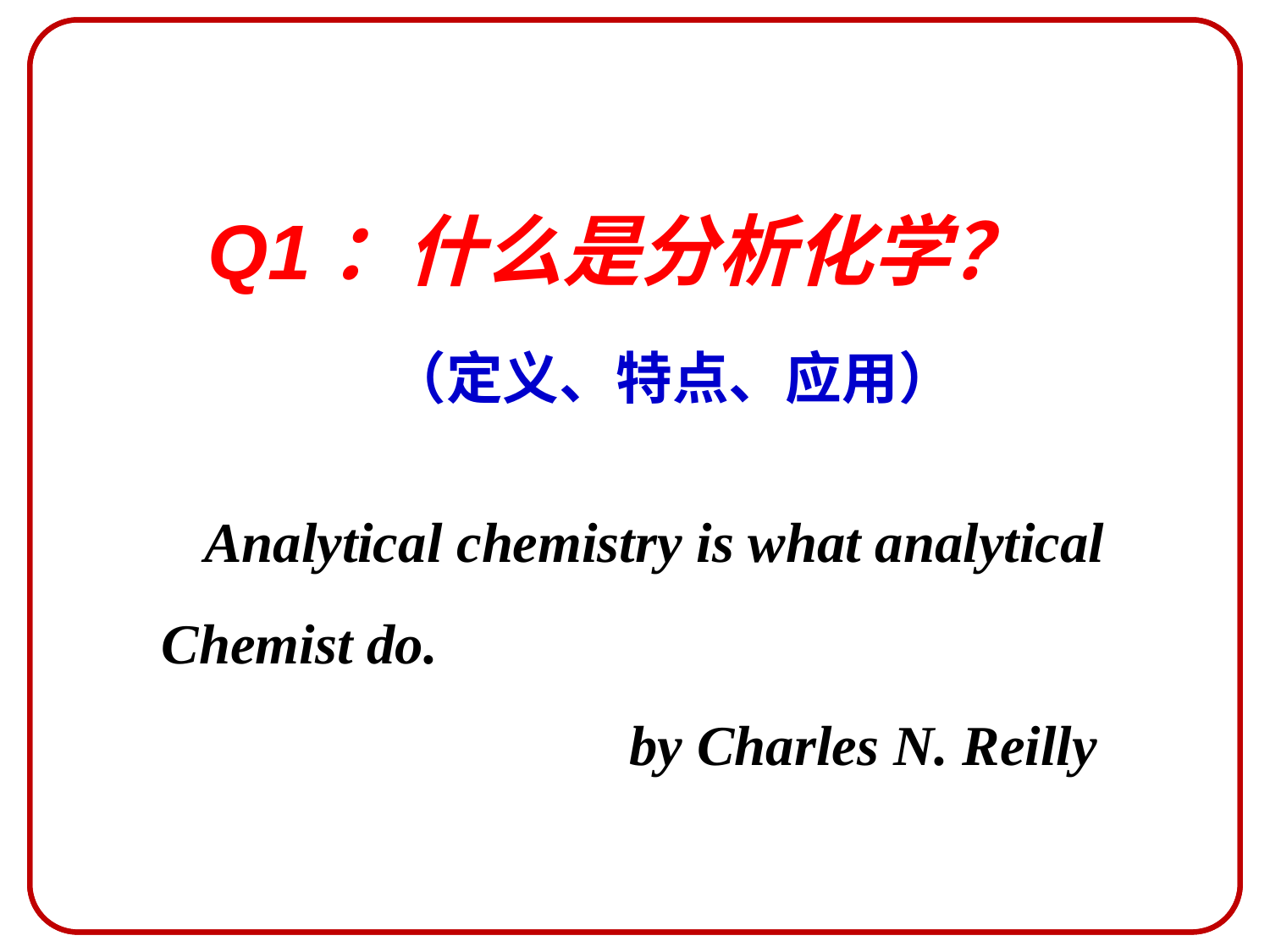

Q1：什么是分析化学？
（定义、特点、应用）
   Analytical chemistry is what analytical
Chemist do.
                                 by Charles N. Reilly